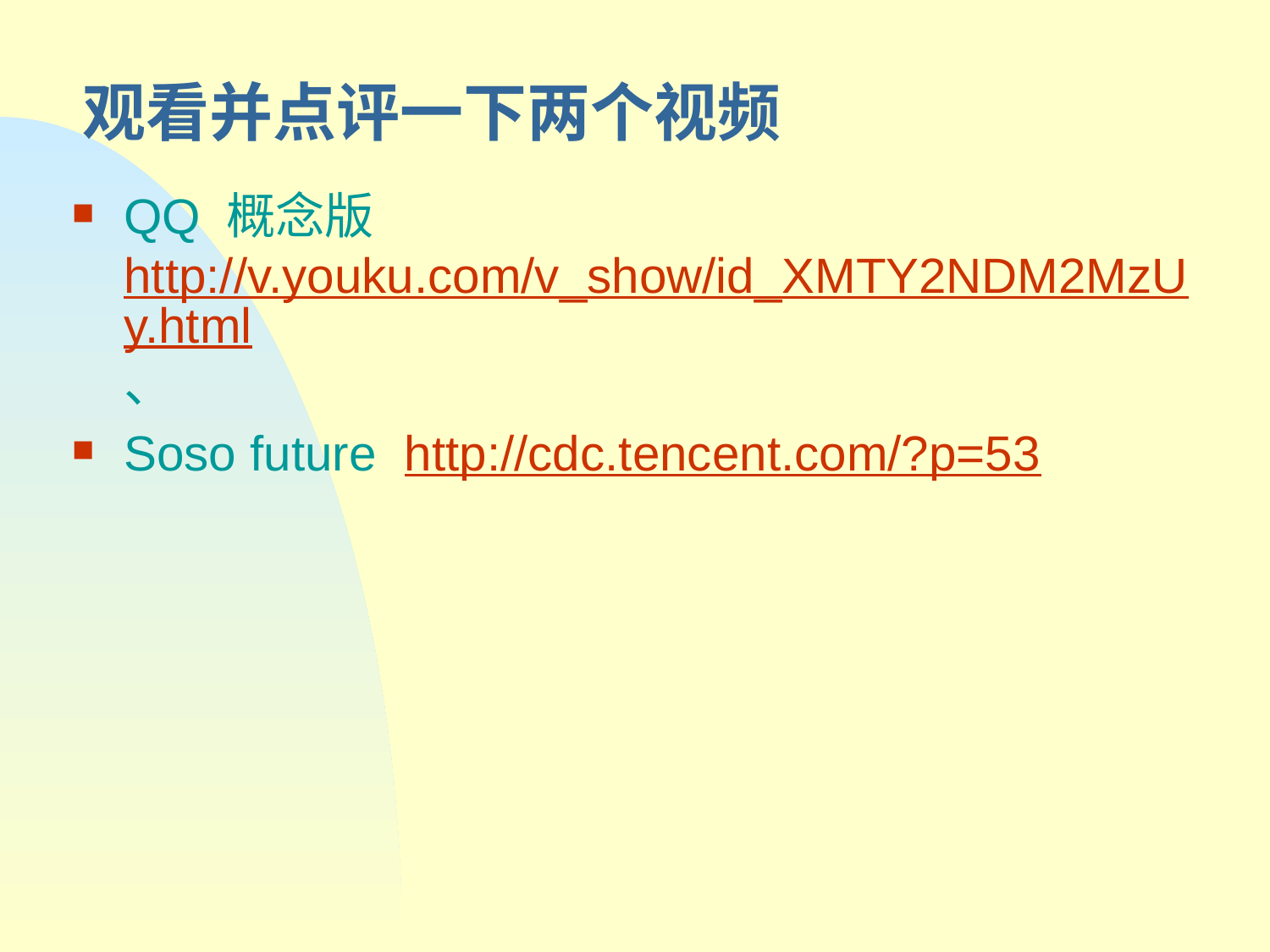

# 观看并点评一下两个视频
QQ 概念版http://v.youku.com/v_show/id_XMTY2NDM2MzUy.html、
Soso future  http://cdc.tencent.com/?p=53